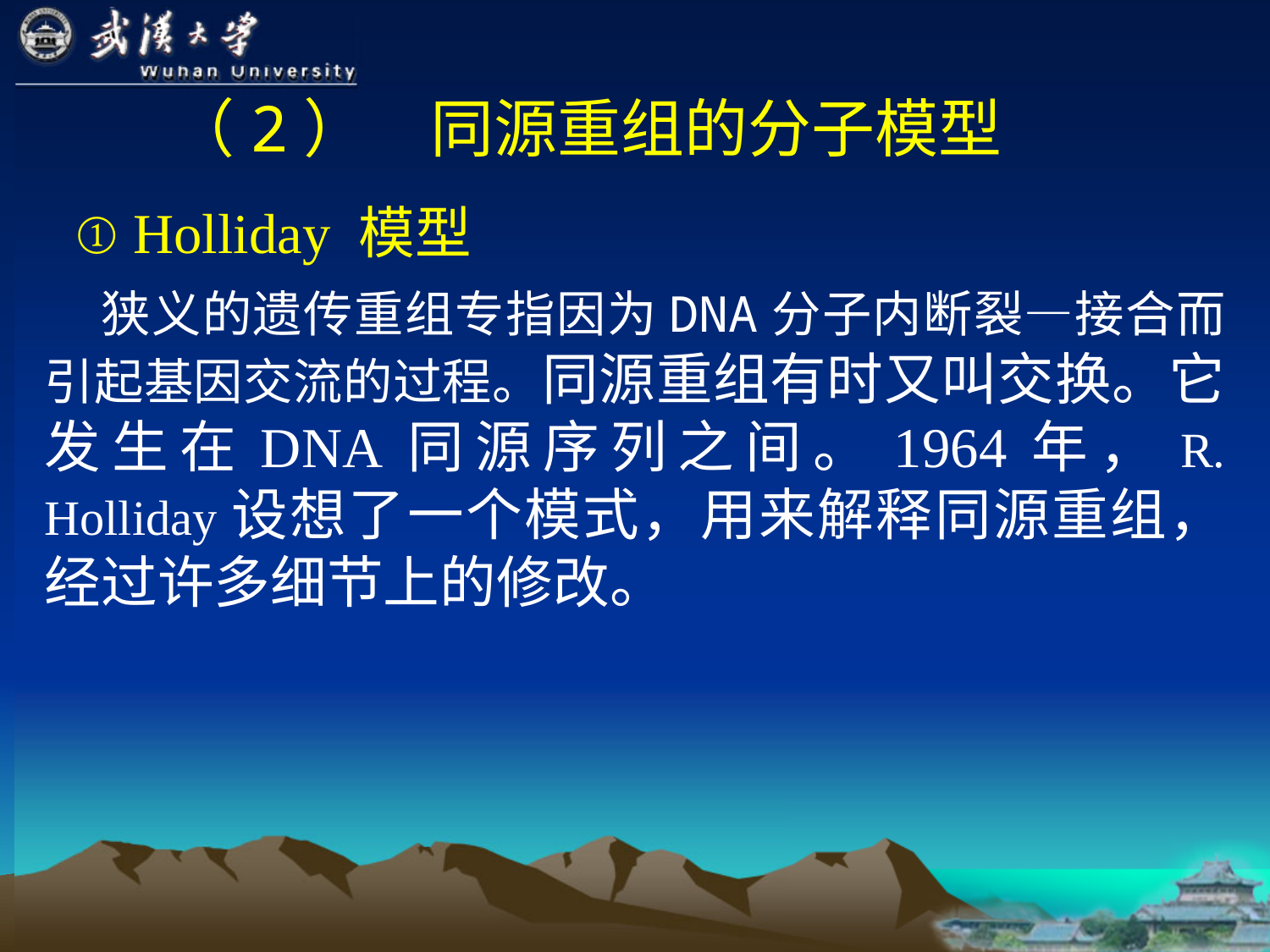

（2）　同源重组的分子模型
  ① Holliday 模型
   狭义的遗传重组专指因为DNA分子内断裂—接合而引起基因交流的过程。同源重组有时又叫交换。它发生在DNA同源序列之间。1964年，R. Holliday设想了一个模式，用来解释同源重组，经过许多细节上的修改。